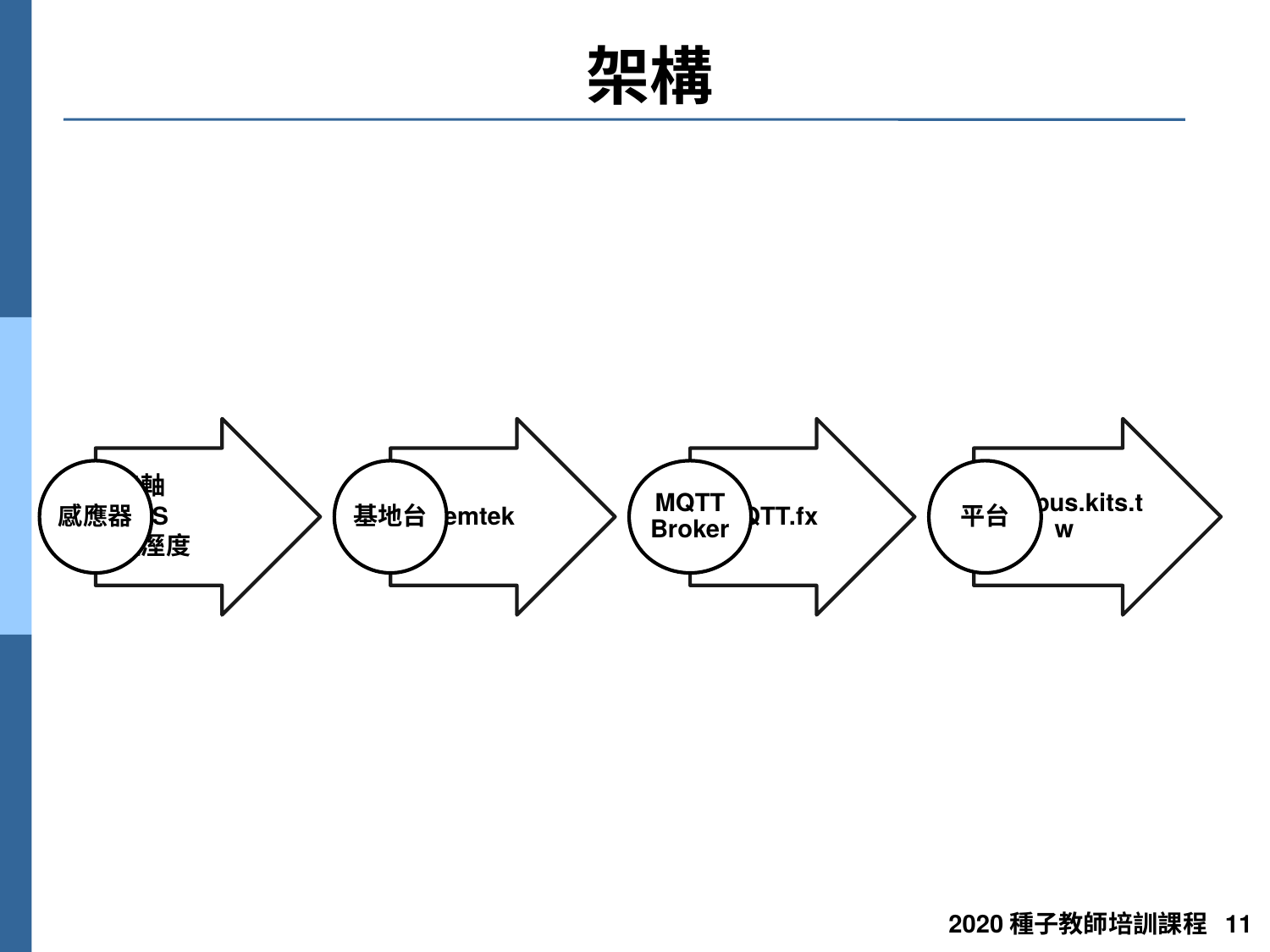

# 架構
三軸
GPS
溫溼度
感應器
Gemtek
基地台
MQTT.fx
MQTT Broker
campus.kits.tw
平台